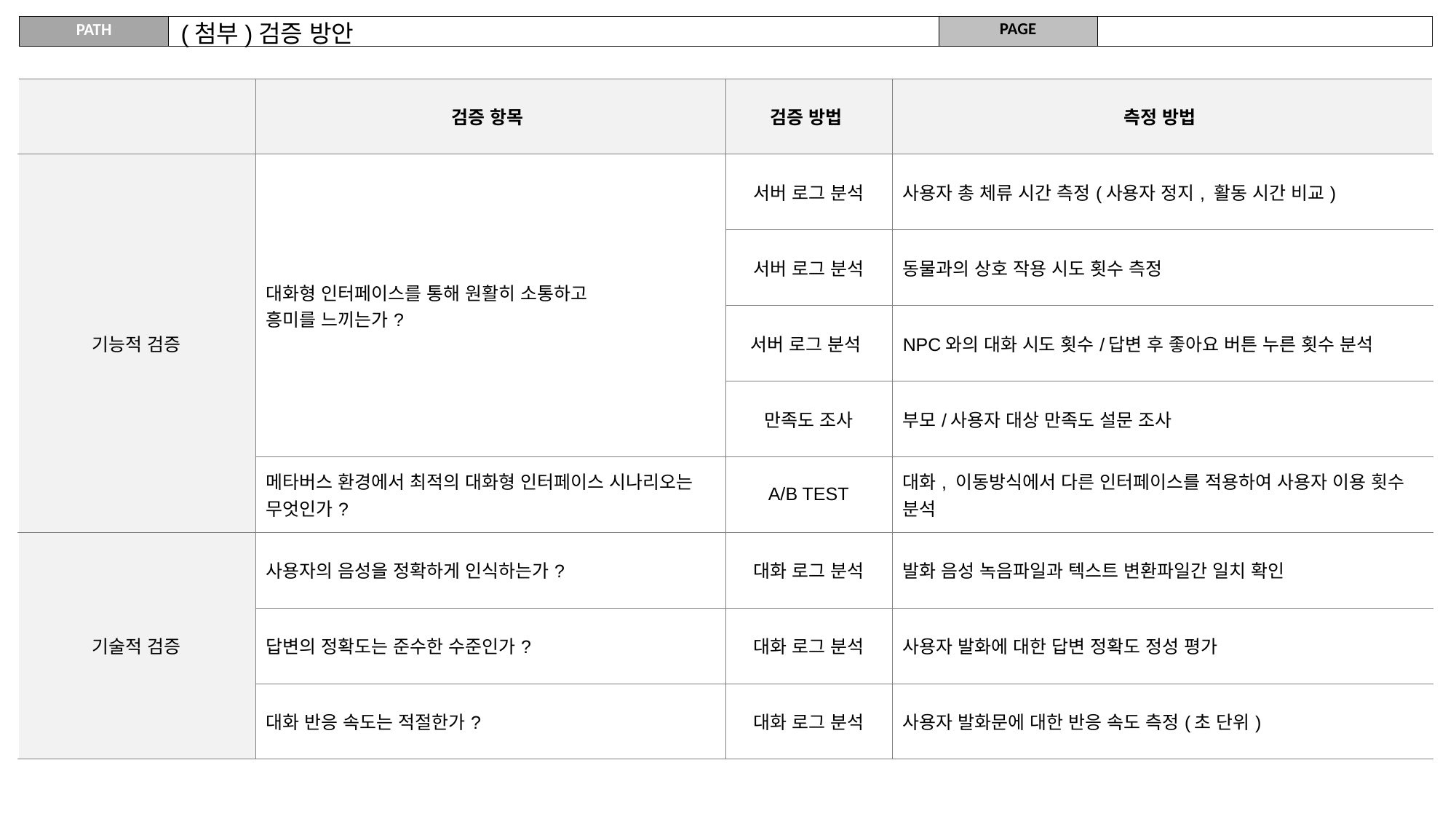

(첨부)검증 방안
|  | 검증 항목 | 검증 방법 | 측정 방법 |
| --- | --- | --- | --- |
| 기능적 검증 | 대화형 인터페이스를 통해 원활히 소통하고 흥미를 느끼는가? | 서버 로그 분석 | 사용자 총 체류 시간 측정(사용자 정지, 활동 시간 비교) |
|  |  | 서버 로그 분석 | 동물과의 상호 작용 시도 횟수 측정 |
|  |  | 서버 로그 분석 | NPC와의 대화 시도 횟수/답변 후 좋아요 버튼 누른 횟수 분석 |
| 고객이 느끼는 호감도 |  | 만족도 조사 | 부모/사용자 대상 만족도 설문 조사 |
|  | 메타버스 환경에서 최적의 대화형 인터페이스 시나리오는 무엇인가? | A/B TEST | 대화, 이동방식에서 다른 인터페이스를 적용하여 사용자 이용 횟수 분석 |
| 기술적 검증 | 사용자의 음성을 정확하게 인식하는가? | 대화 로그 분석 | 발화 음성 녹음파일과 텍스트 변환파일간 일치 확인 |
|  | 답변의 정확도는 준수한 수준인가? | 대화 로그 분석 | 사용자 발화에 대한 답변 정확도 정성 평가 |
| 기술적 검증 | 대화 반응 속도는 적절한가? | 대화 로그 분석 | 사용자 발화문에 대한 반응 속도 측정(초 단위) |